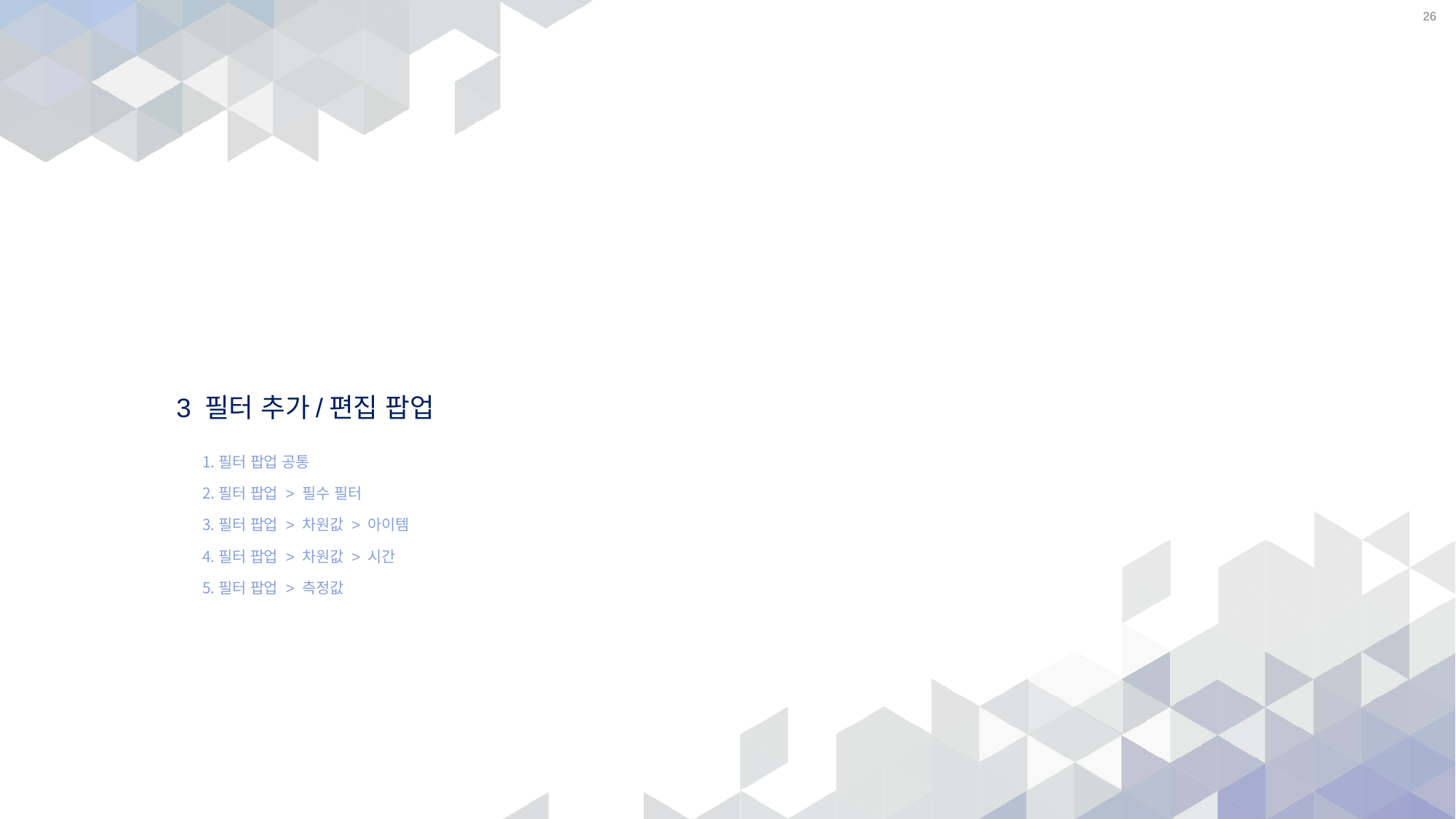

26
# 3 필터 추가/편집 팝업
필터 팝업 공통
필터 팝업 > 필수 필터
필터 팝업 > 차원값 > 아이템
필터 팝업 > 차원값 > 시간
필터 팝업 > 측정값